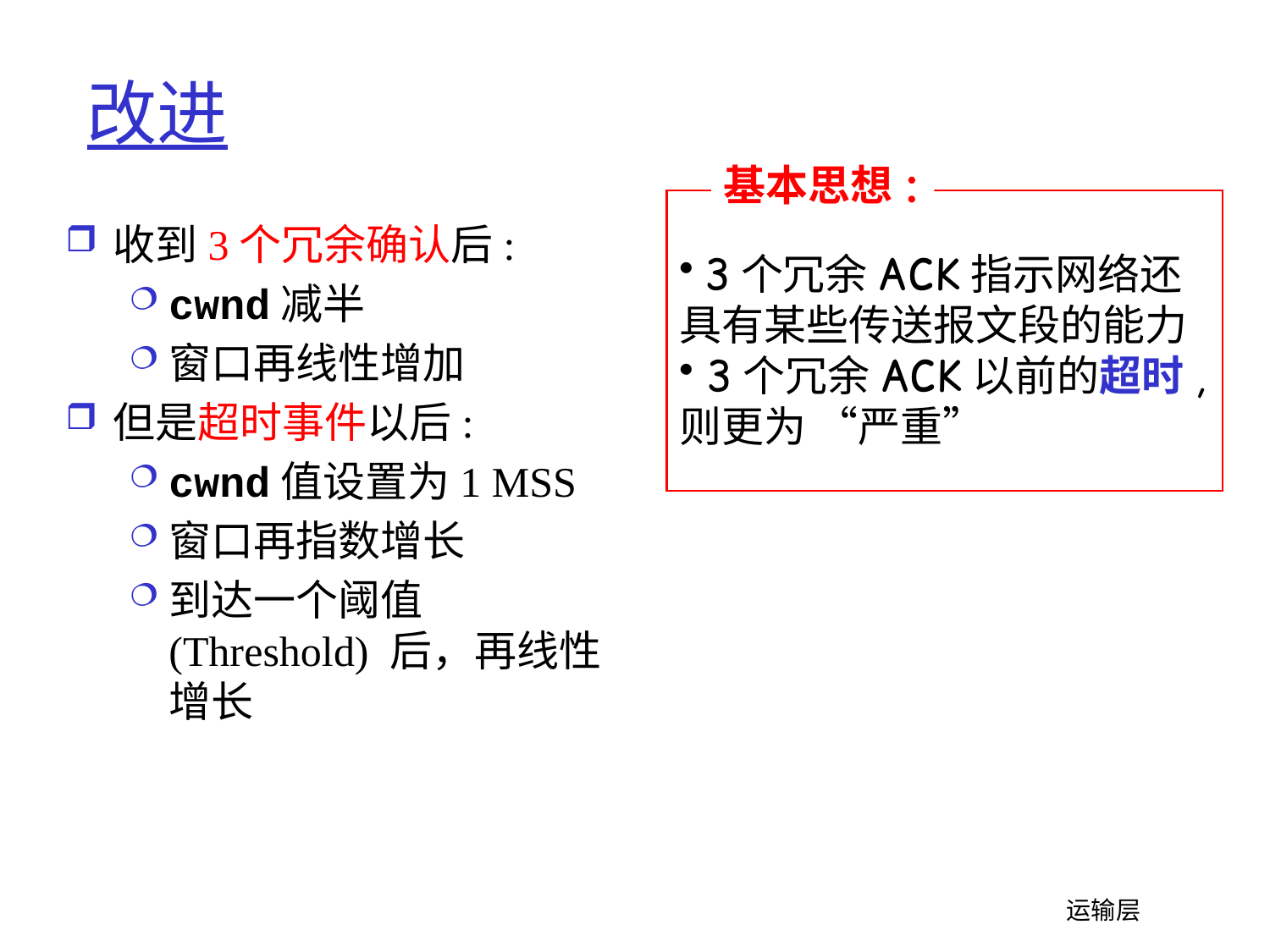

# 改进
基本思想:

 3个冗余ACK指示网络还具有某些传送报文段的能力
 3个冗余ACK以前的超时,则更为 “严重”

收到3个冗余确认后:
cwnd减半
窗口再线性增加
但是超时事件以后:
cwnd值设置为1 MSS
窗口再指数增长
到达一个阈值 (Threshold) 后，再线性增长
 运输层
114